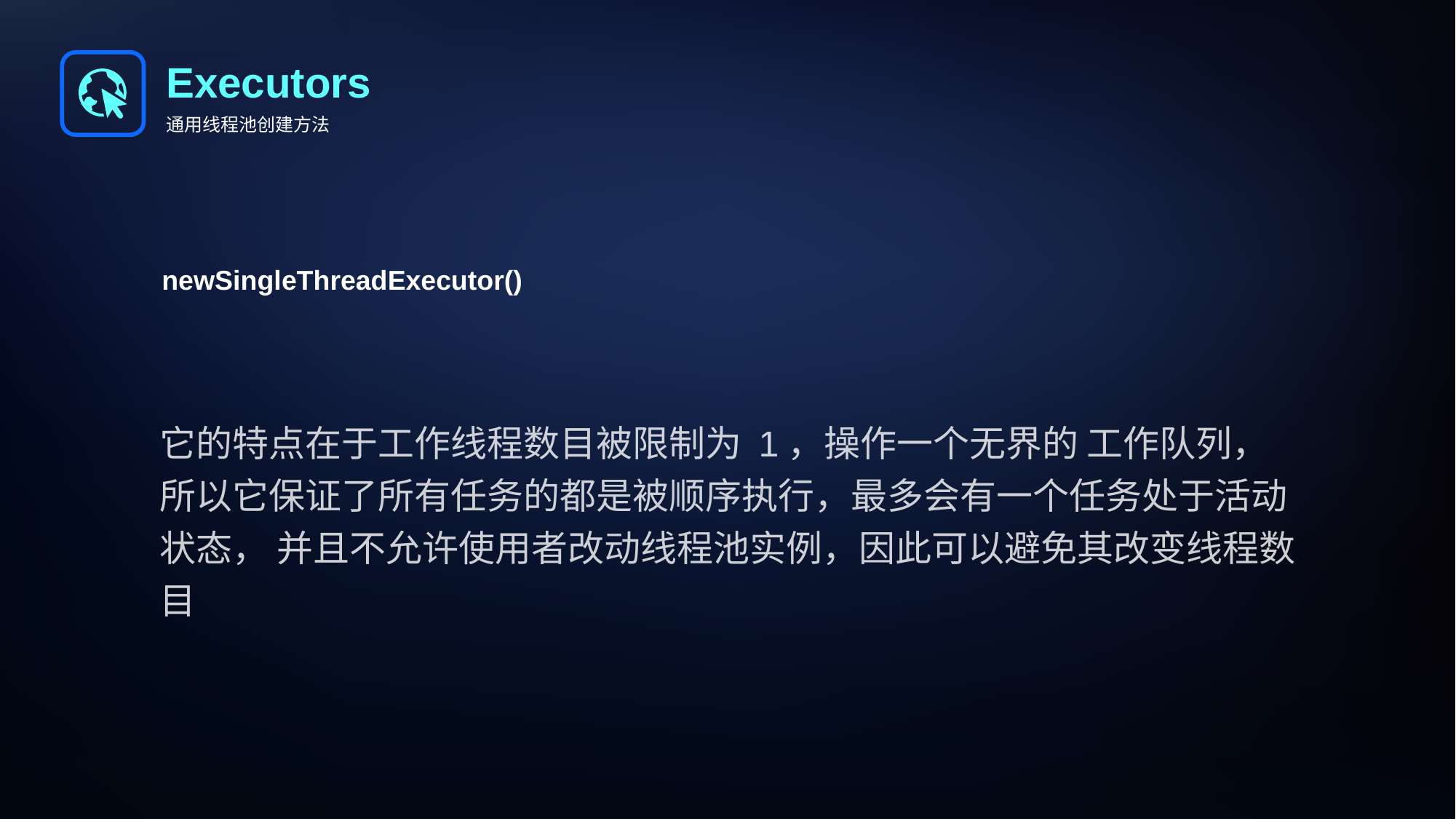

Executors
通用线程池创建方法

newSingleThreadExecutor()
它的特点在于工作线程数目被限制为 1，操作一个无界的 工作队列，所以它保证了所有任务的都是被顺序执行，最多会有一个任务处于活动状态， 并且不允许使用者改动线程池实例，因此可以避免其改变线程数目